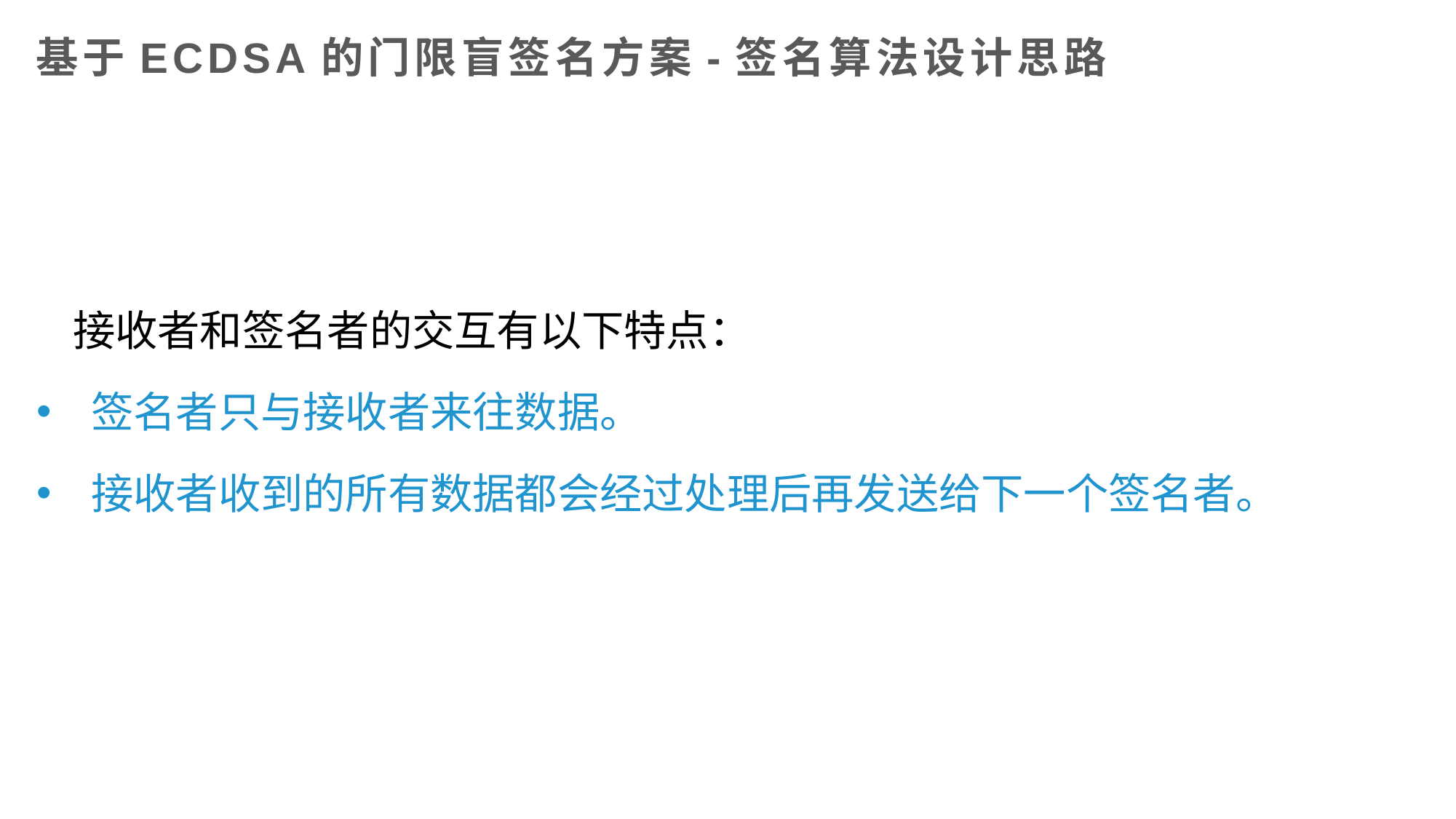

# 基于ECDSA的门限盲签名方案-签名算法设计思路
接收者和签名者的交互有以下特点：
签名者只与接收者来往数据。
接收者收到的所有数据都会经过处理后再发送给下一个签名者。